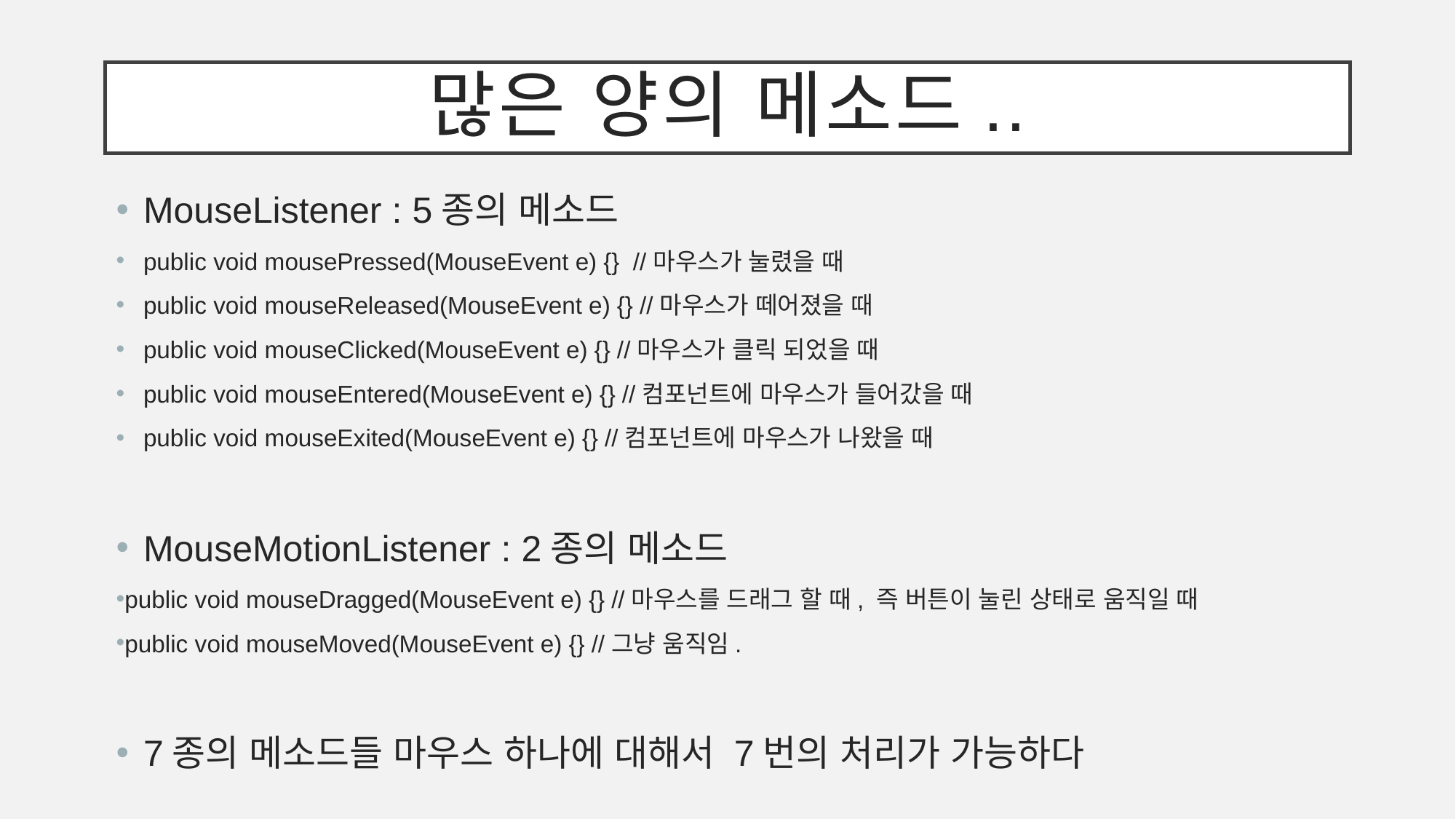

# 많은 양의 메소드..
MouseListener : 5종의 메소드
public void mousePressed(MouseEvent e) {}  //마우스가 눌렸을 때
public void mouseReleased(MouseEvent e) {} //마우스가 떼어졌을 때
public void mouseClicked(MouseEvent e) {} //마우스가 클릭 되었을 때
public void mouseEntered(MouseEvent e) {} //컴포넌트에 마우스가 들어갔을 때
public void mouseExited(MouseEvent e) {} //컴포넌트에 마우스가 나왔을 때

MouseMotionListener : 2종의 메소드
public void mouseDragged(MouseEvent e) {} //마우스를 드래그 할 때, 즉 버튼이 눌린 상태로 움직일 때
public void mouseMoved(MouseEvent e) {} //그냥 움직임.

7종의 메소드들 마우스 하나에 대해서 7번의 처리가 가능하다